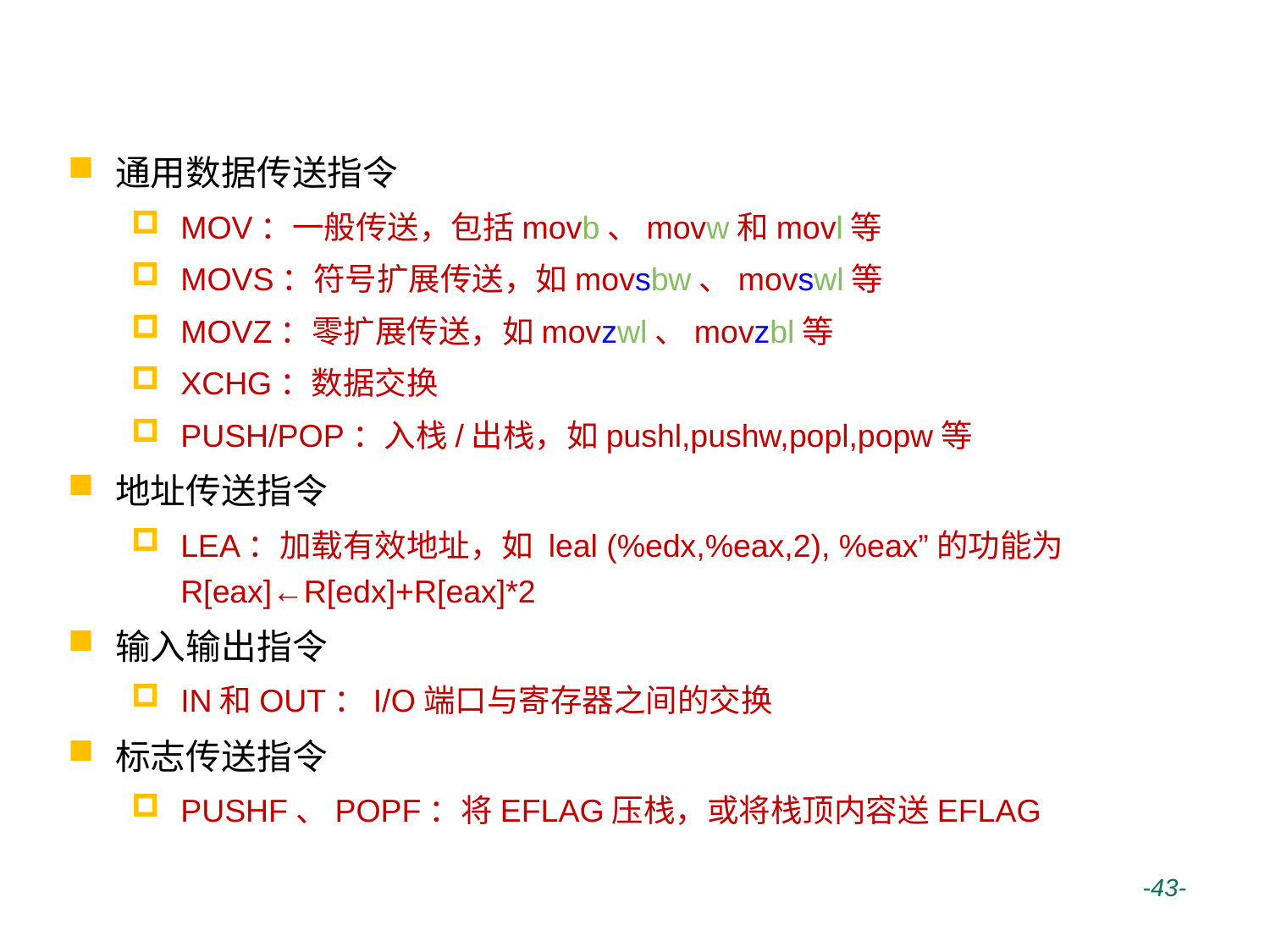

# IA-32常用指令类型---传输类指令
通用数据传送指令
MOV：一般传送，包括movb、movw和movl等
MOVS：符号扩展传送，如movsbw、movswl等
MOVZ：零扩展传送，如movzwl、movzbl等
XCHG：数据交换
PUSH/POP：入栈/出栈，如pushl,pushw,popl,popw等
地址传送指令
LEA：加载有效地址，如 leal (%edx,%eax,2), %eax”的功能为R[eax]←R[edx]+R[eax]*2
输入输出指令
IN和OUT：I/O端口与寄存器之间的交换
标志传送指令
PUSHF、POPF：将EFLAG压栈，或将栈顶内容送EFLAG

 -43-